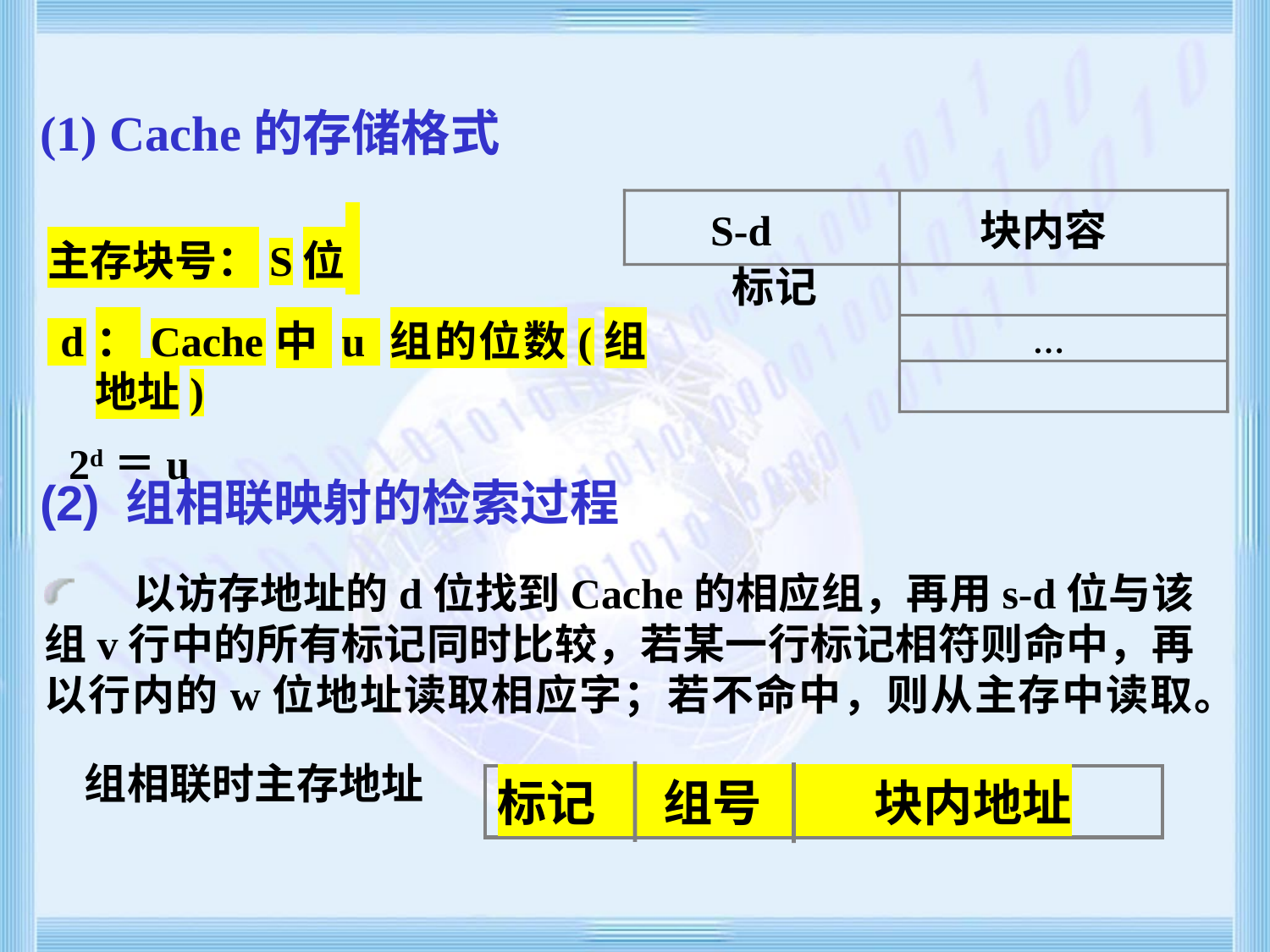

# (1) Cache的存储格式

      S-d

     块内容

标记

               …

主存块号：S位
 d：Cache中 u 组的位数(组地址)
  2d＝u

  (2) 组相联映射的检索过程
     以访存地址的d位找到Cache的相应组，再用s-d位与该组v行中的所有标记同时比较，若某一行标记相符则命中，再以行内的w位地址读取相应字；若不命中，则从主存中读取。

组相联时主存地址

标记      组号          块内地址